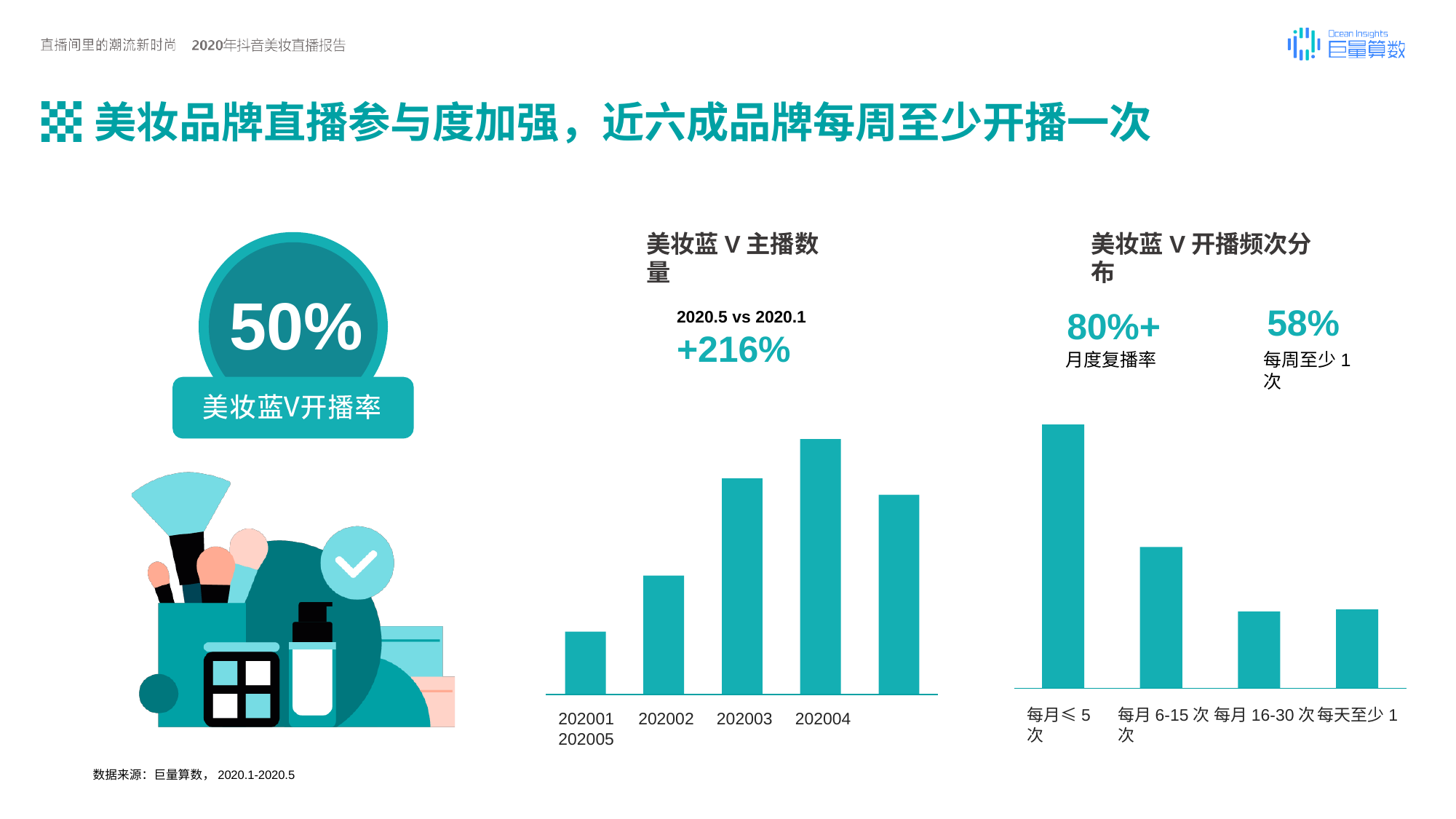

# 美妆品牌直播参与度加强，近六成品牌每周至少开播一次

美妆蓝V主播数量
美妆蓝V开播频次分布

50%
58%
每周至少1次
80%+
月度复播率
2020.5 vs 2020.1
+216%

每月≤5次
每月6-15次 每月16-30次每天至少1次
202001	202002	202003	202004	202005
数据来源：巨量算数，2020.1-2020.5